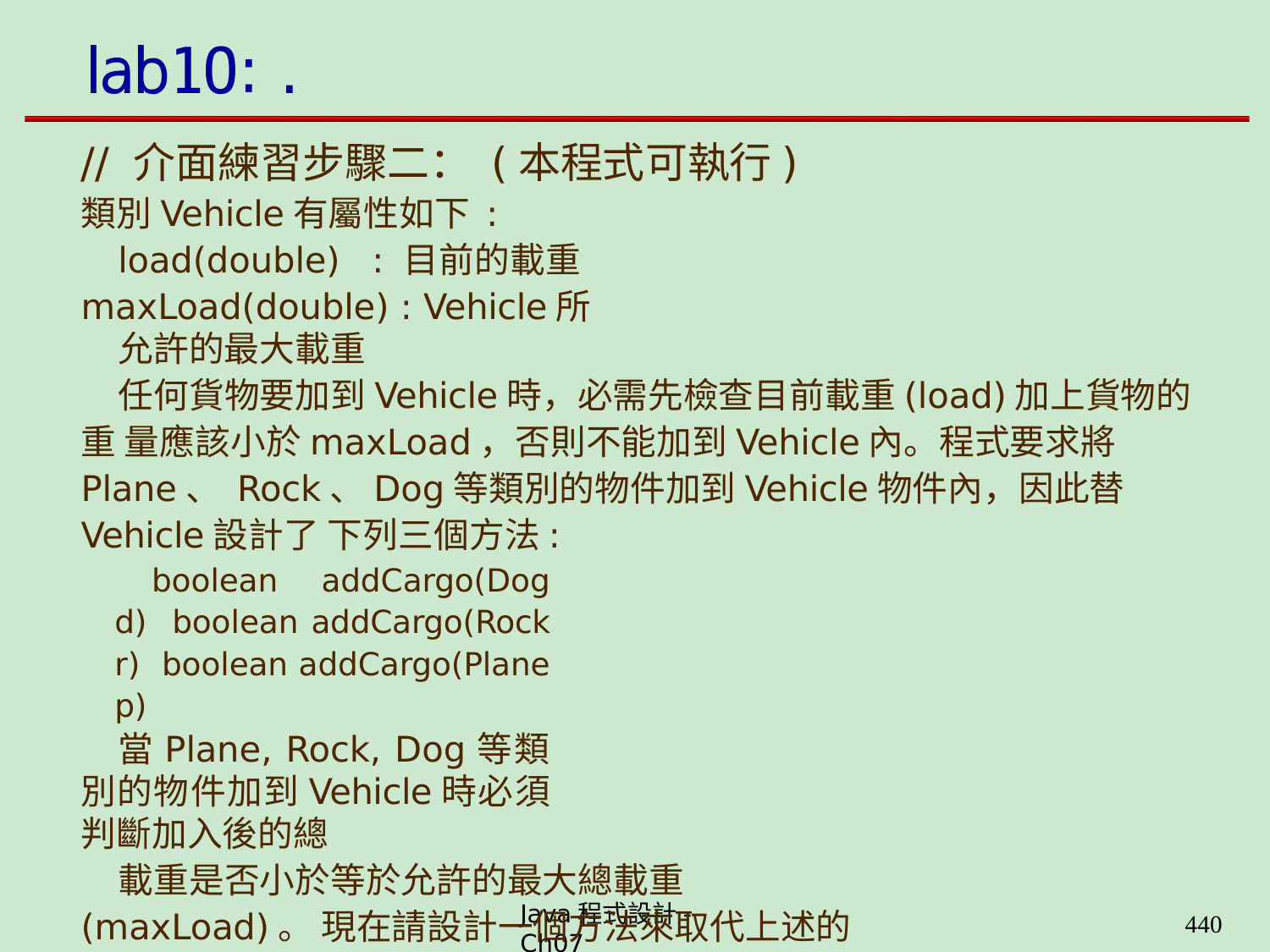

# lab10: .
// 介面練習步驟二： (本程式可執行)
類別Vehicle有屬性如下 :  load(double)	: 目前的載重
maxLoad(double) : Vehicle所允許的最大載重
任何貨物要加到Vehicle時，必需先檢查目前載重(load)加上貨物的重 量應該小於maxLoad，否則不能加到Vehicle內。程式要求將Plane、 Rock、Dog等類別的物件加到Vehicle物件內，因此替Vehicle設計了 下列三個方法:
boolean addCargo(Dog d)  boolean addCargo(Rock r)  boolean addCargo(Plane p)
當Plane, Rock, Dog等類別的物件加到Vehicle時必須判斷加入後的總
載重是否小於等於允許的最大總載重(maxLoad)。 現在請設計一個方法來取代上述的三個方法。
提示：利用介面來簡化Vehicle類別的設計。
Java程式設計-Ch07
440